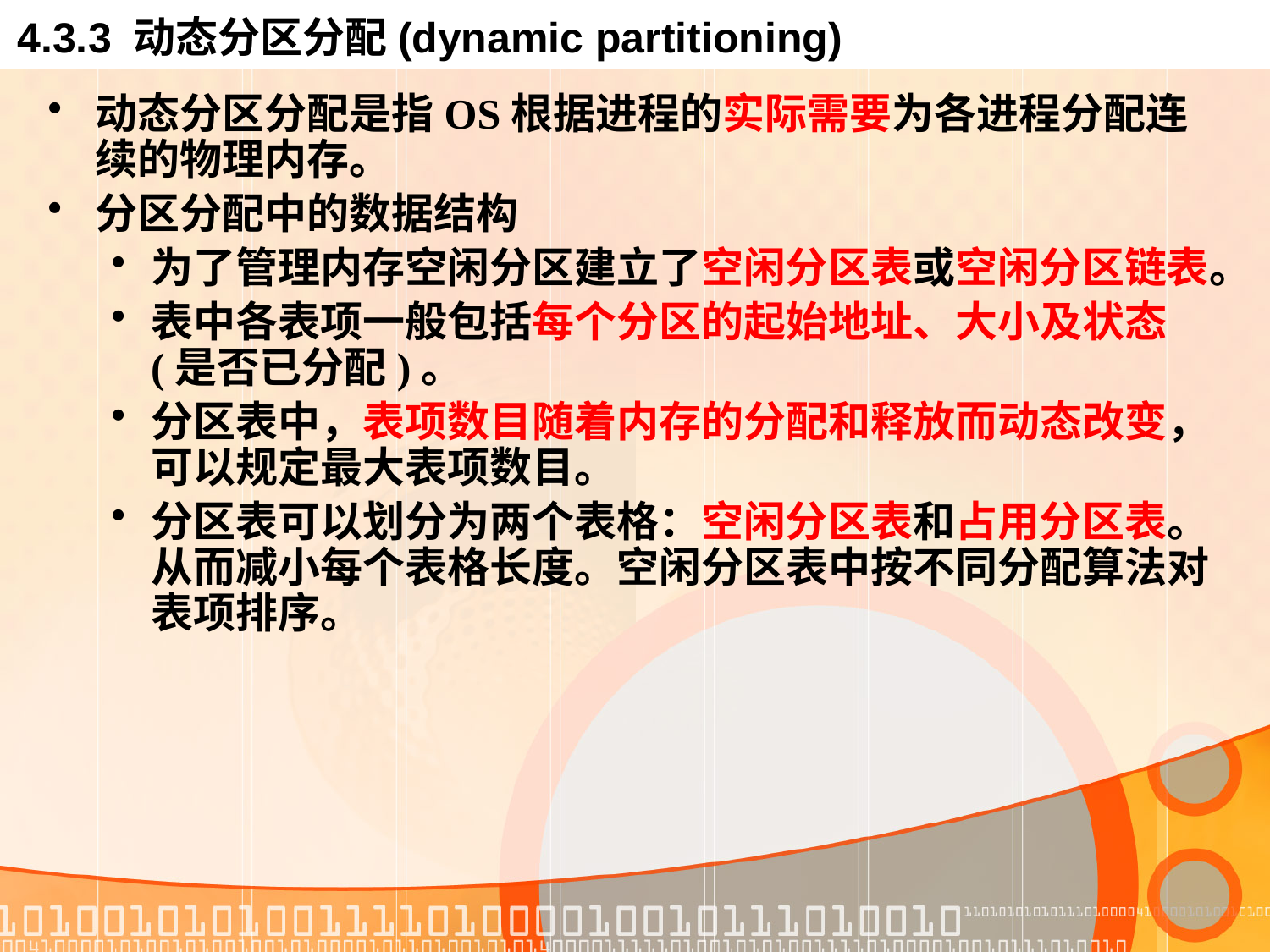

# 4.3.3 动态分区分配(dynamic partitioning)
动态分区分配是指OS根据进程的实际需要为各进程分配连续的物理内存。
分区分配中的数据结构
为了管理内存空闲分区建立了空闲分区表或空闲分区链表。
表中各表项一般包括每个分区的起始地址、大小及状态(是否已分配)。
分区表中，表项数目随着内存的分配和释放而动态改变，可以规定最大表项数目。
分区表可以划分为两个表格：空闲分区表和占用分区表。从而减小每个表格长度。空闲分区表中按不同分配算法对表项排序。